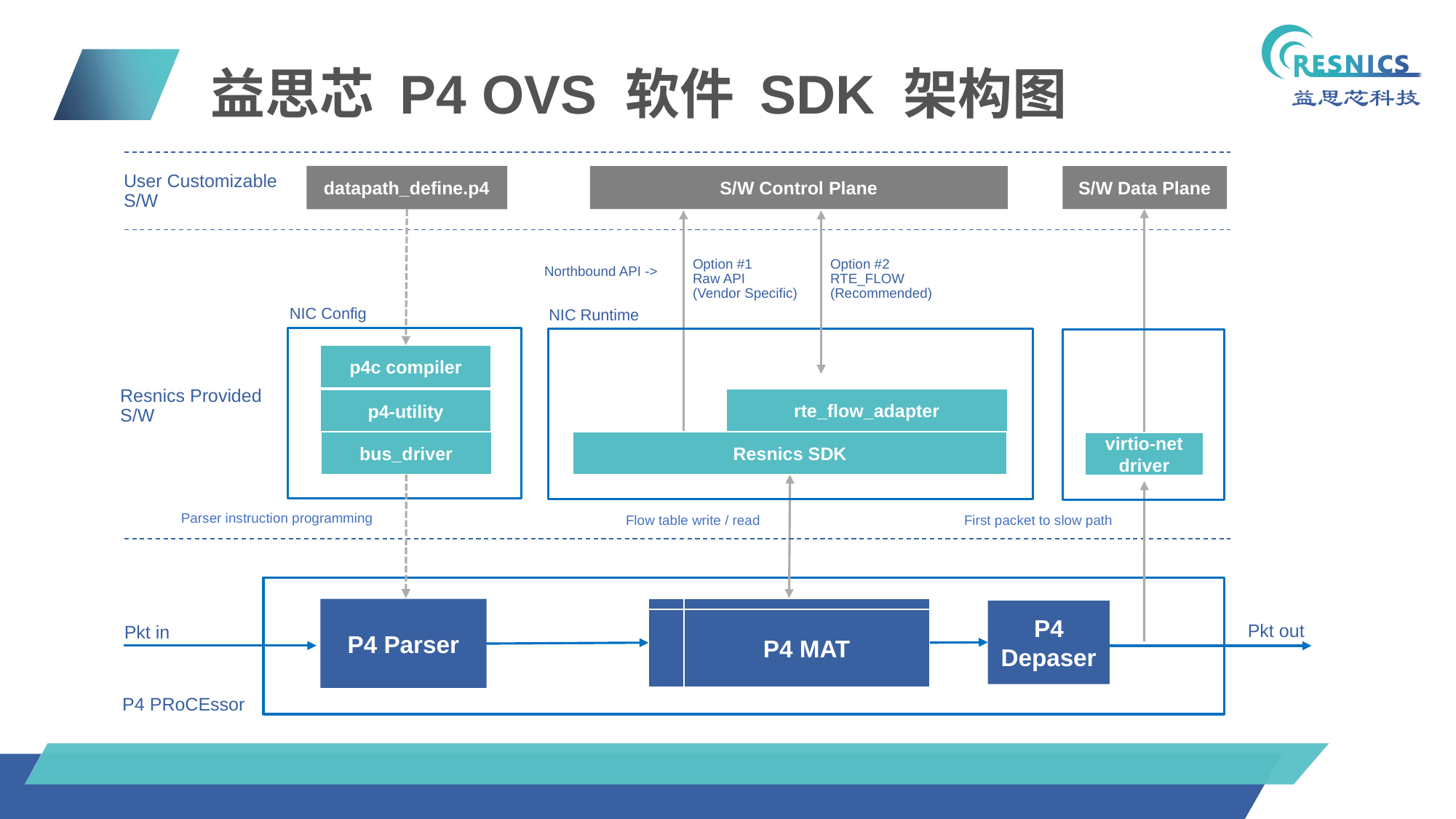

益思芯 P4 OVS 软件 SDK 架构图
datapath_define.p4
S/W Control Plane
S/W Data Plane
User Customizable
S/W
Option #1
Raw API
(Vendor Specific)
Option #2
RTE_FLOW
(Recommended)
Northbound API ->
NIC Config
NIC Runtime

p4c compiler
Resnics Provided
S/W
rte_flow_adapter
p4-utility
bus_driver
Resnics SDK
virtio-net driver
Parser instruction programming
Flow table write / read
First packet to slow path

P4 MAT
P4 Parser
P4
Depaser
Pkt out
Pkt in
P4 PRoCEssor